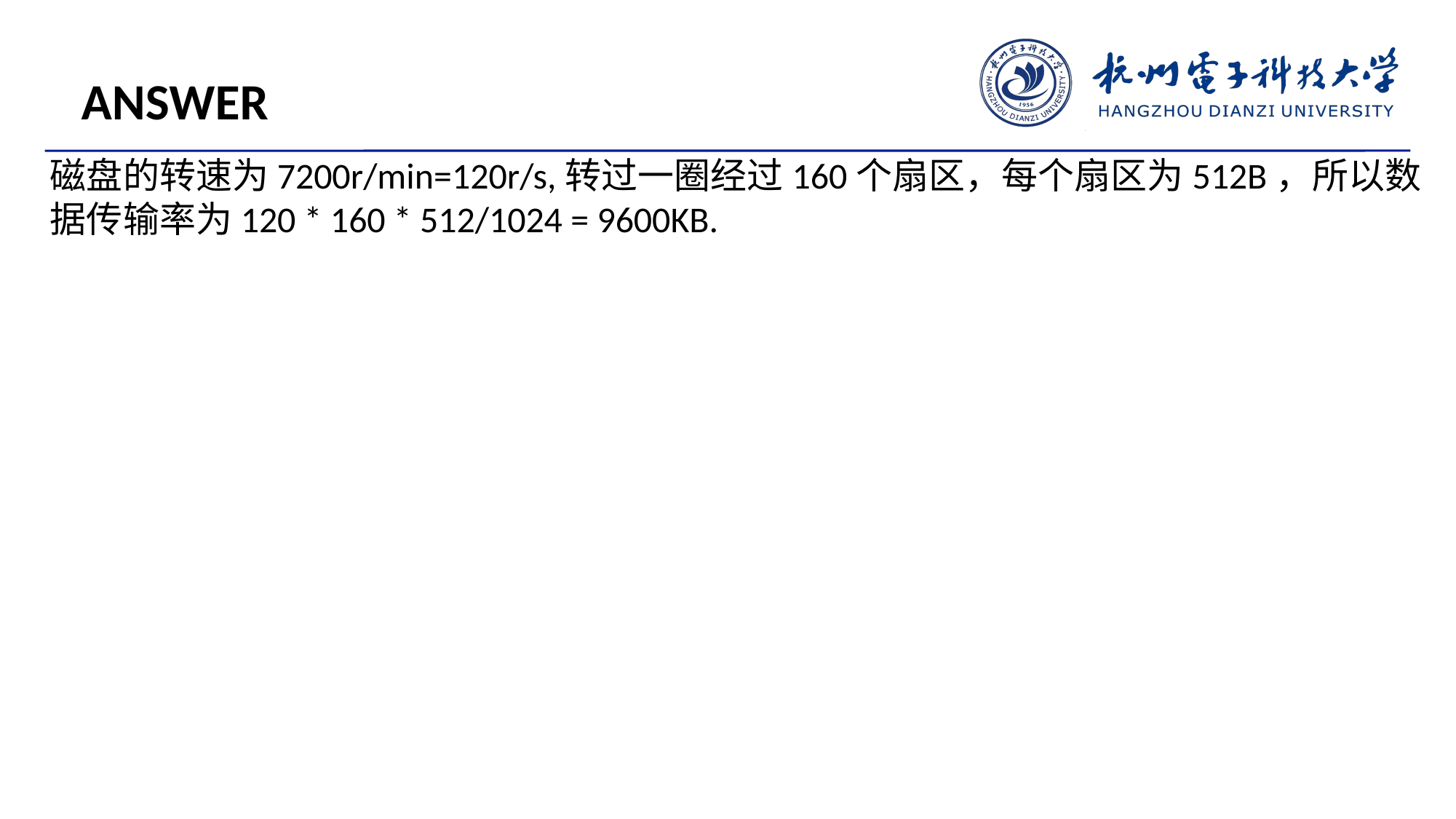

ANSWER
磁盘的转速为7200r/min=120r/s,转过一圈经过160个扇区，每个扇区为512B，所以数据传输率为120 * 160 * 512/1024 = 9600KB.